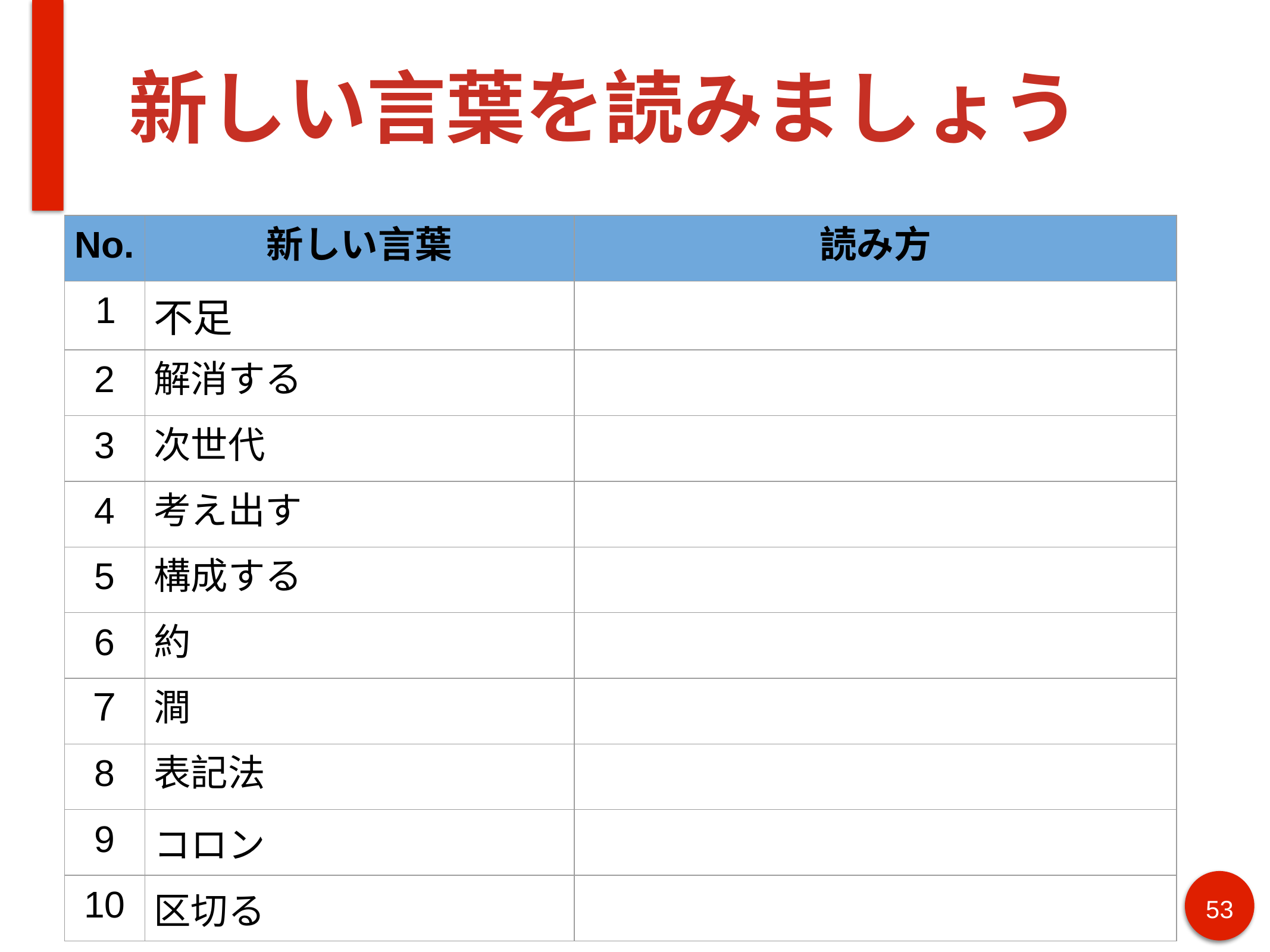

# 新しい言葉を読みましょう
| No. | 新しい言葉 | 読み方 |
| --- | --- | --- |
| 1 | 不足 |  |
| 2 | 解消する |  |
| 3 | 次世代 |  |
| 4 | 考え出す |  |
| 5 | 構成する |  |
| 6 | 約 |  |
| ７ | 澗 |  |
| 8 | 表記法 |  |
| 9 | コロン |  |
| 10 | 区切る |  |
53